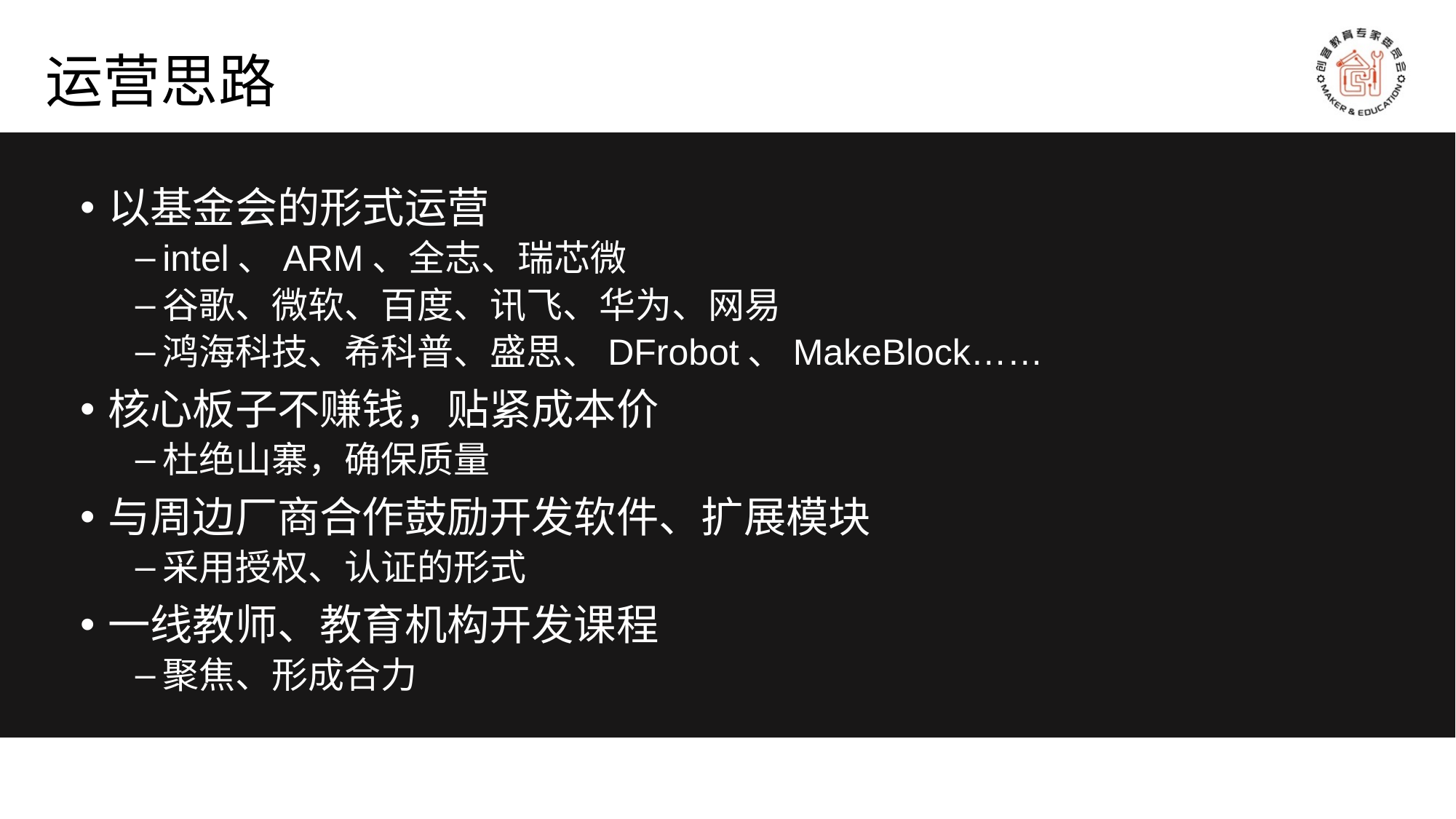

# 运营思路
以基金会的形式运营
intel、ARM、全志、瑞芯微
谷歌、微软、百度、讯飞、华为、网易
鸿海科技、希科普、盛思、DFrobot、MakeBlock……
核心板子不赚钱，贴紧成本价
杜绝山寨，确保质量
与周边厂商合作鼓励开发软件、扩展模块
采用授权、认证的形式
一线教师、教育机构开发课程
聚焦、形成合力